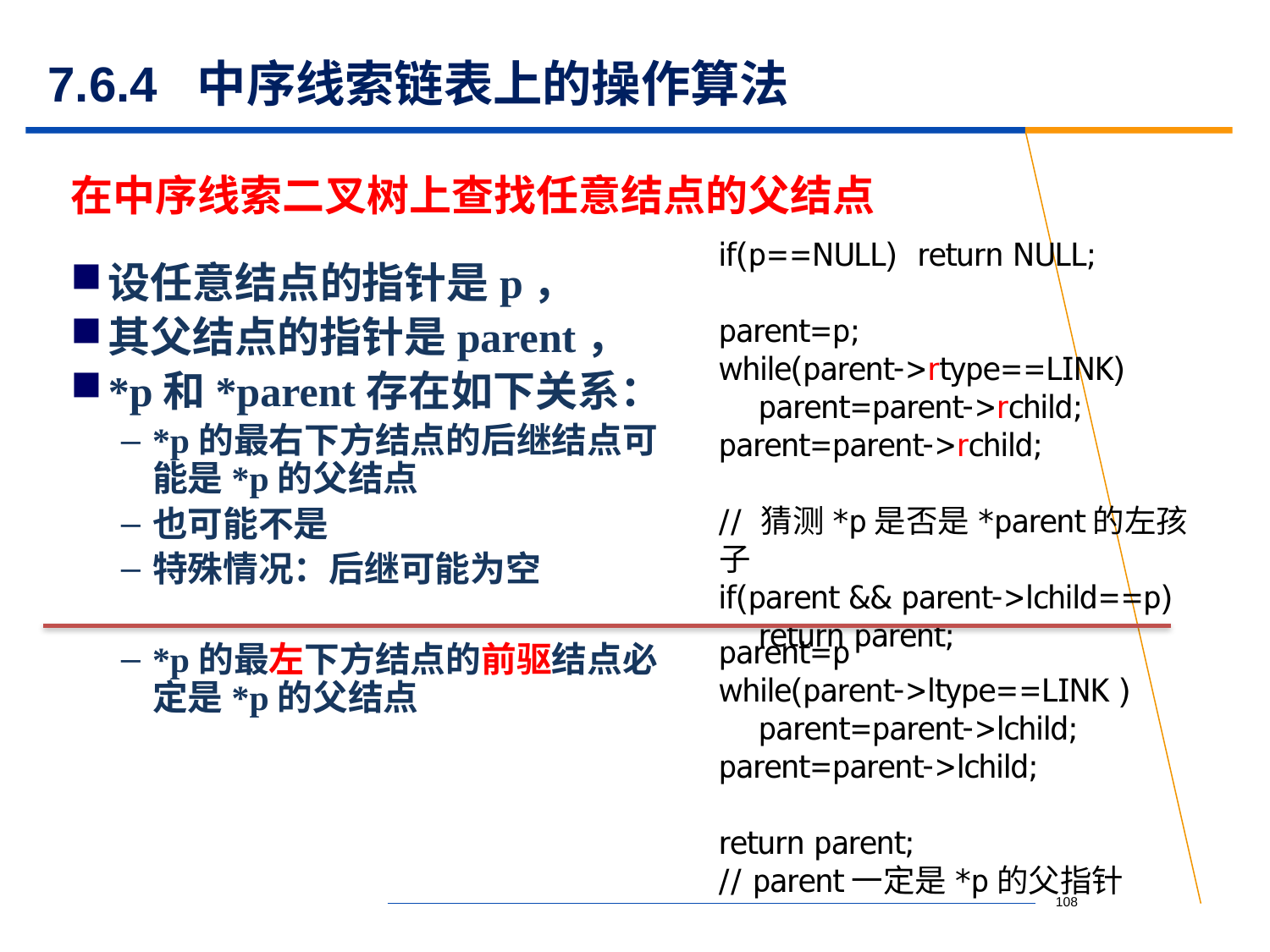

# 7.6.4  中序线索链表上的操作算法
在中序线索二叉树上查找任意结点的父结点
if(p==NULL)  return NULL;

parent=p;
while(parent->rtype==LINK)
    parent=parent->rchild;
parent=parent->rchild;

// 猜测*p是否是*parent的左孩子
if(parent && parent->lchild==p)
    return parent;
设任意结点的指针是p，
其父结点的指针是parent，
*p和*parent存在如下关系：
*p的最右下方结点的后继结点可能是*p的父结点
也可能不是
特殊情况：后继可能为空

*p的最左下方结点的前驱结点必定是*p的父结点

parent=p
while(parent->ltype==LINK )
    parent=parent->lchild;
parent=parent->lchild;

return parent;
// parent一定是*p的父指针